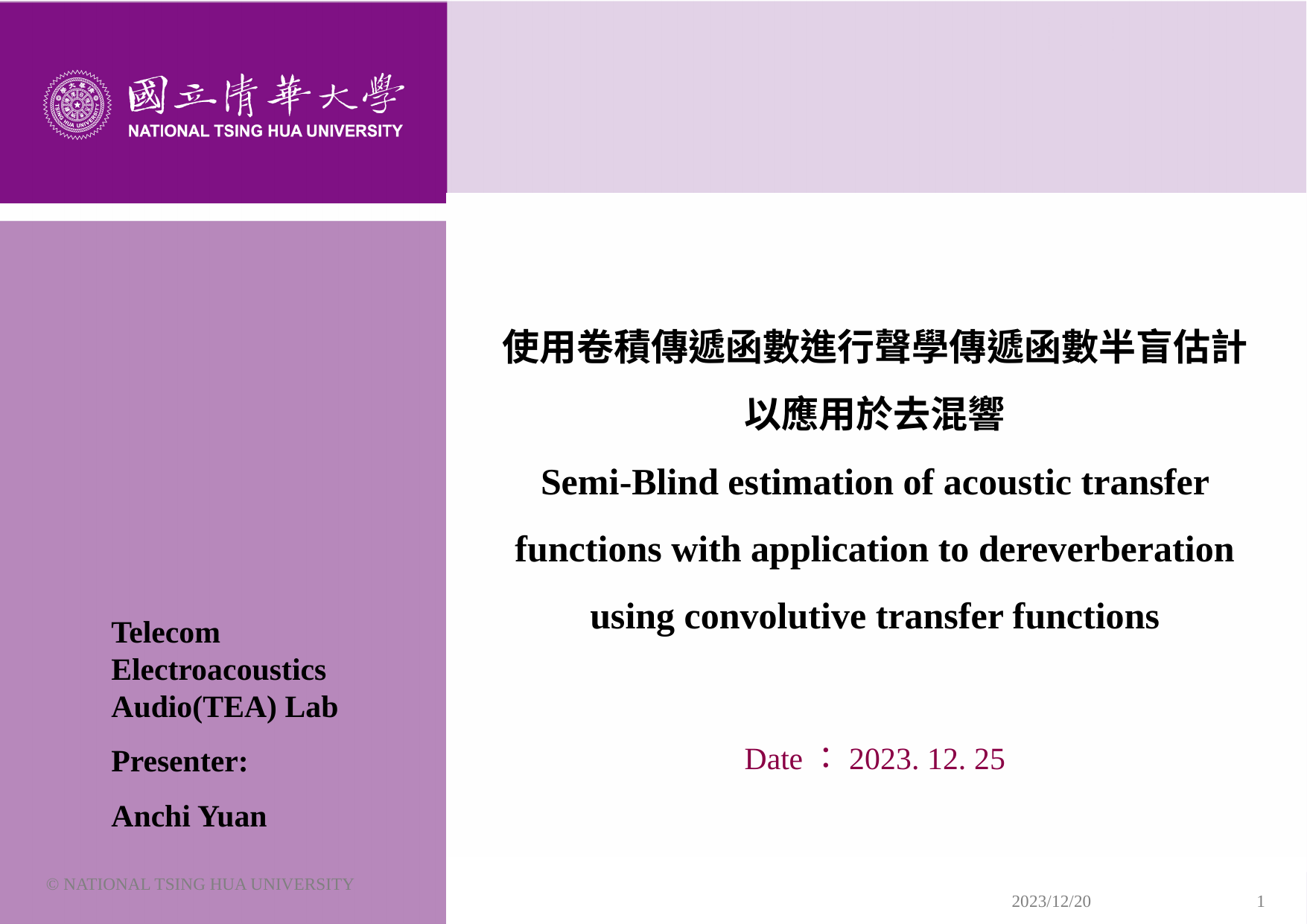

# 使用卷積傳遞函數進行聲學傳遞函數半盲估計以應用於去混響 Semi-Blind estimation of acoustic transfer functions with application to dereverberation using convolutive transfer functions Date：2023. 12. 25
Telecom Electroacoustics Audio(TEA) Lab
Presenter:
Anchi Yuan
© NATIONAL TSING HUA UNIVERSITY
2023/12/20
1